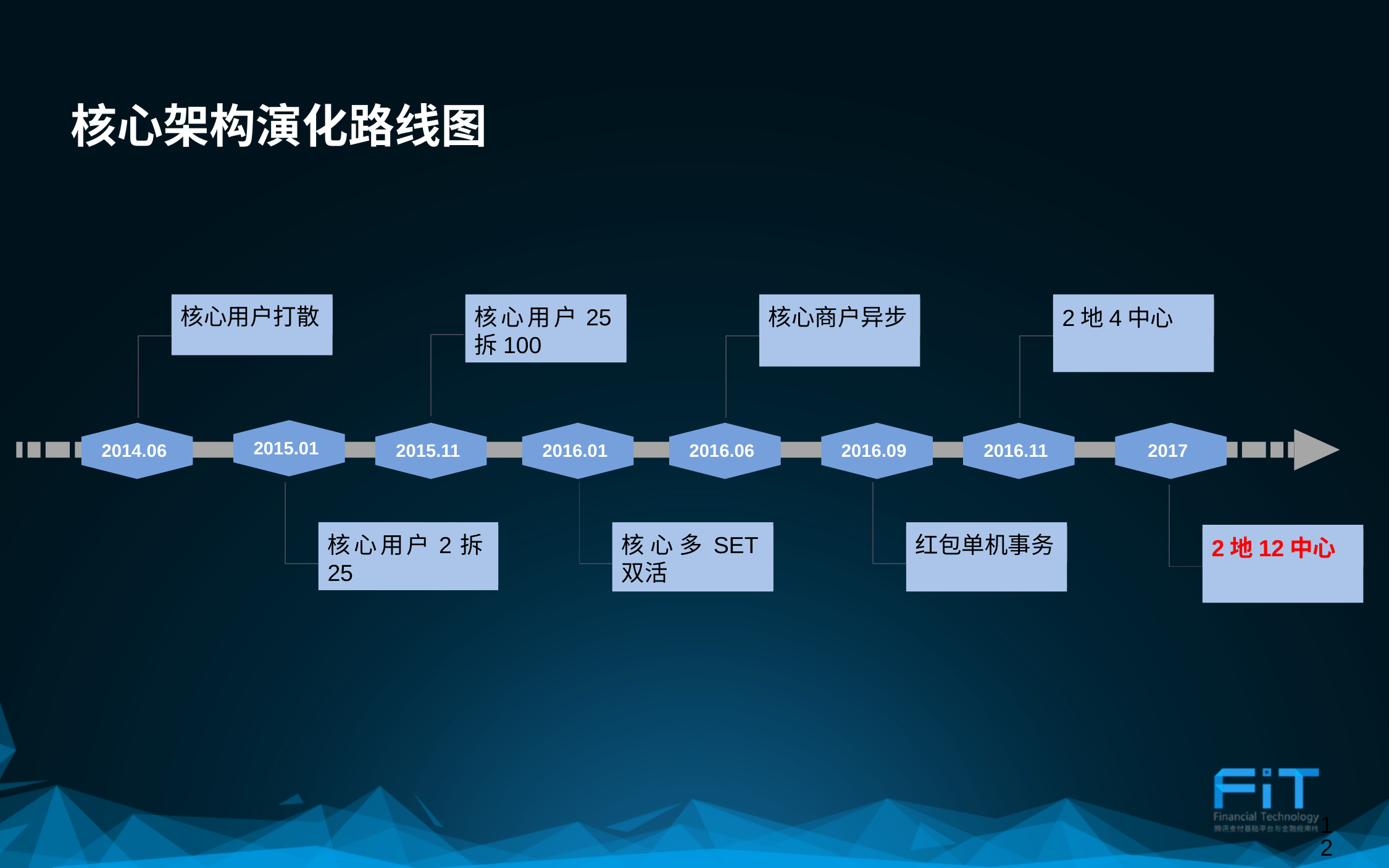

核心架构演化路线图

核心商户异步

核心用户打散

核心用户25拆100

2地4中心

2015.01

2015.11

2016.01

2016.06

2016.09

2016.11

2017

2014.06

核心多SET双活

红包单机事务

核心用户2拆25

2地12中心
12